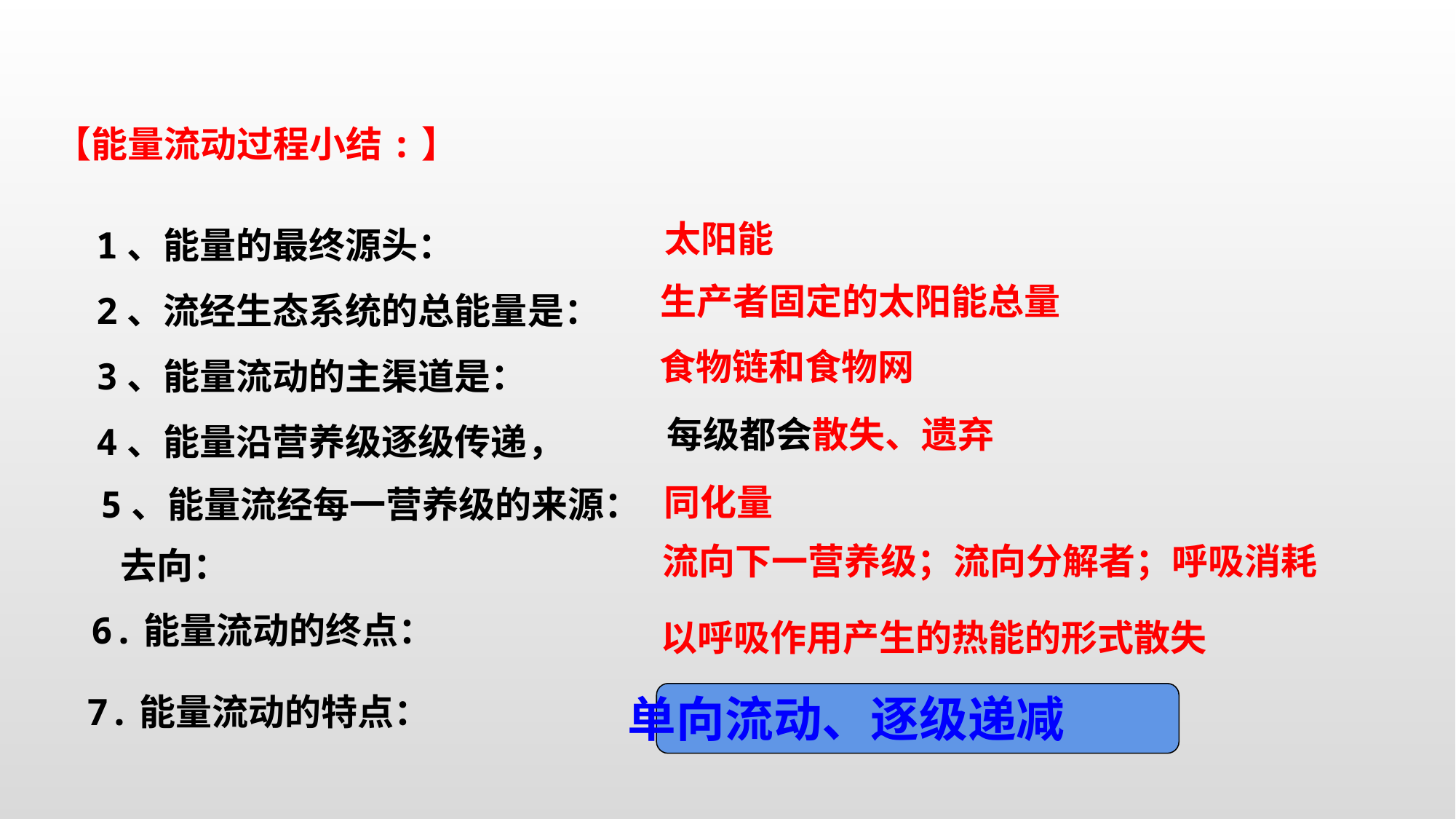

【能量流动过程小结:】
1、能量的最终源头：
2、流经生态系统的总能量是：
3、能量流动的主渠道是：
4、能量沿营养级逐级传递，

太阳能
生产者固定的太阳能总量
食物链和食物网
每级都会散失、遗弃
同化量
 5、能量流经每一营养级的来源：
    去向：
流向下一营养级；流向分解者；呼吸消耗
6.能量流动的终点：
以呼吸作用产生的热能的形式散失
7.能量流动的特点：

单向流动、逐级递减